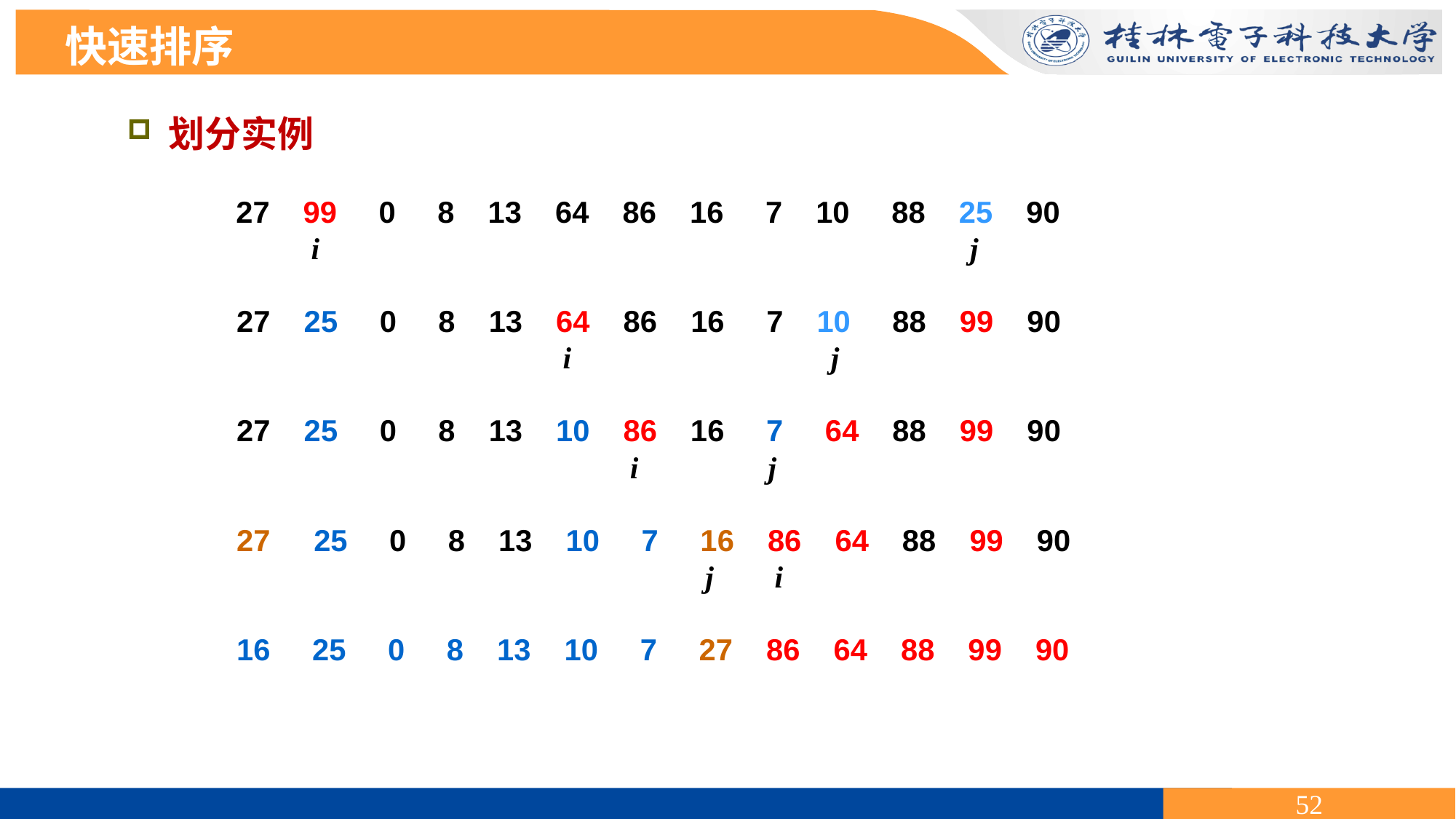

快速排序
划分实例

 27    99     0     8    13    64    86    16     7    10     88    25    90
          i                                                                              j

 27    25     0     8    13    64    86    16     7    10     88    99    90
                                        i                                  j

 27    25     0     8    13    10    86    16     7     64    88    99    90
                                                i                 j

 27    25     0     8    13    10     7     16    86    64    88    99    90
                                                         j        i

 16     25     0     8    13    10     7     27    86    64    88    99    90